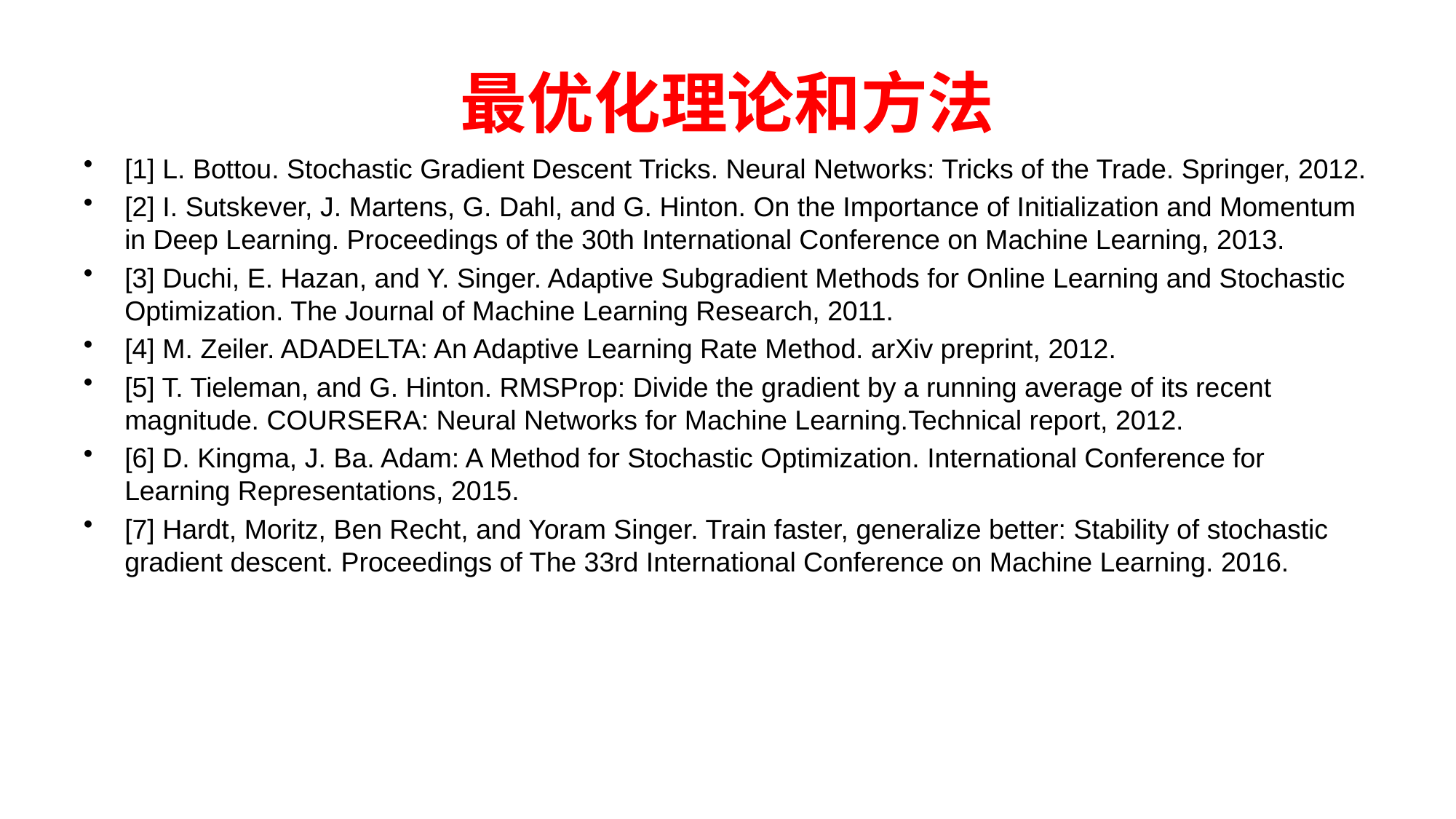

# 最优化理论和方法
[1] L. Bottou. Stochastic Gradient Descent Tricks. Neural Networks: Tricks of the Trade. Springer, 2012.
[2] I. Sutskever, J. Martens, G. Dahl, and G. Hinton. On the Importance of Initialization and Momentum in Deep Learning. Proceedings of the 30th International Conference on Machine Learning, 2013.
[3] Duchi, E. Hazan, and Y. Singer. Adaptive Subgradient Methods for Online Learning and Stochastic Optimization. The Journal of Machine Learning Research, 2011.
[4] M. Zeiler. ADADELTA: An Adaptive Learning Rate Method. arXiv preprint, 2012.
[5] T. Tieleman, and G. Hinton. RMSProp: Divide the gradient by a running average of its recent magnitude. COURSERA: Neural Networks for Machine Learning.Technical report, 2012.
[6] D. Kingma, J. Ba. Adam: A Method for Stochastic Optimization. International Conference for Learning Representations, 2015.
[7] Hardt, Moritz, Ben Recht, and Yoram Singer. Train faster, generalize better: Stability of stochastic gradient descent. Proceedings of The 33rd International Conference on Machine Learning. 2016.